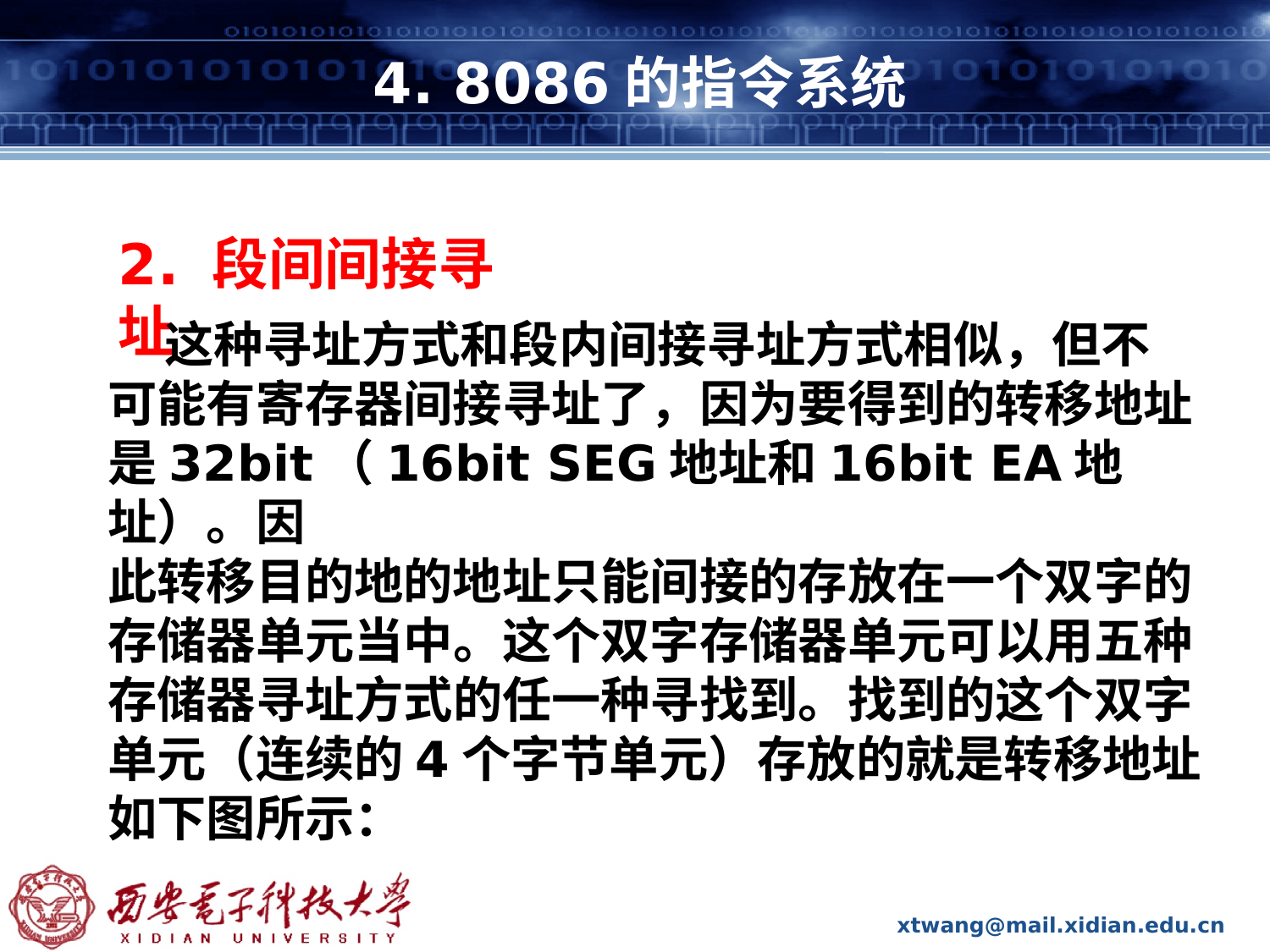

# 4. 8086的指令系统
2. 段间间接寻址
    这种寻址方式和段内间接寻址方式相似，但不
可能有寄存器间接寻址了，因为要得到的转移地址
是32bit（16bit SEG地址和16bit EA地址）。因
此转移目的地的地址只能间接的存放在一个双字的存储器单元当中。这个双字存储器单元可以用五种存储器寻址方式的任一种寻找到。找到的这个双字单元（连续的4个字节单元）存放的就是转移地址如下图所示：